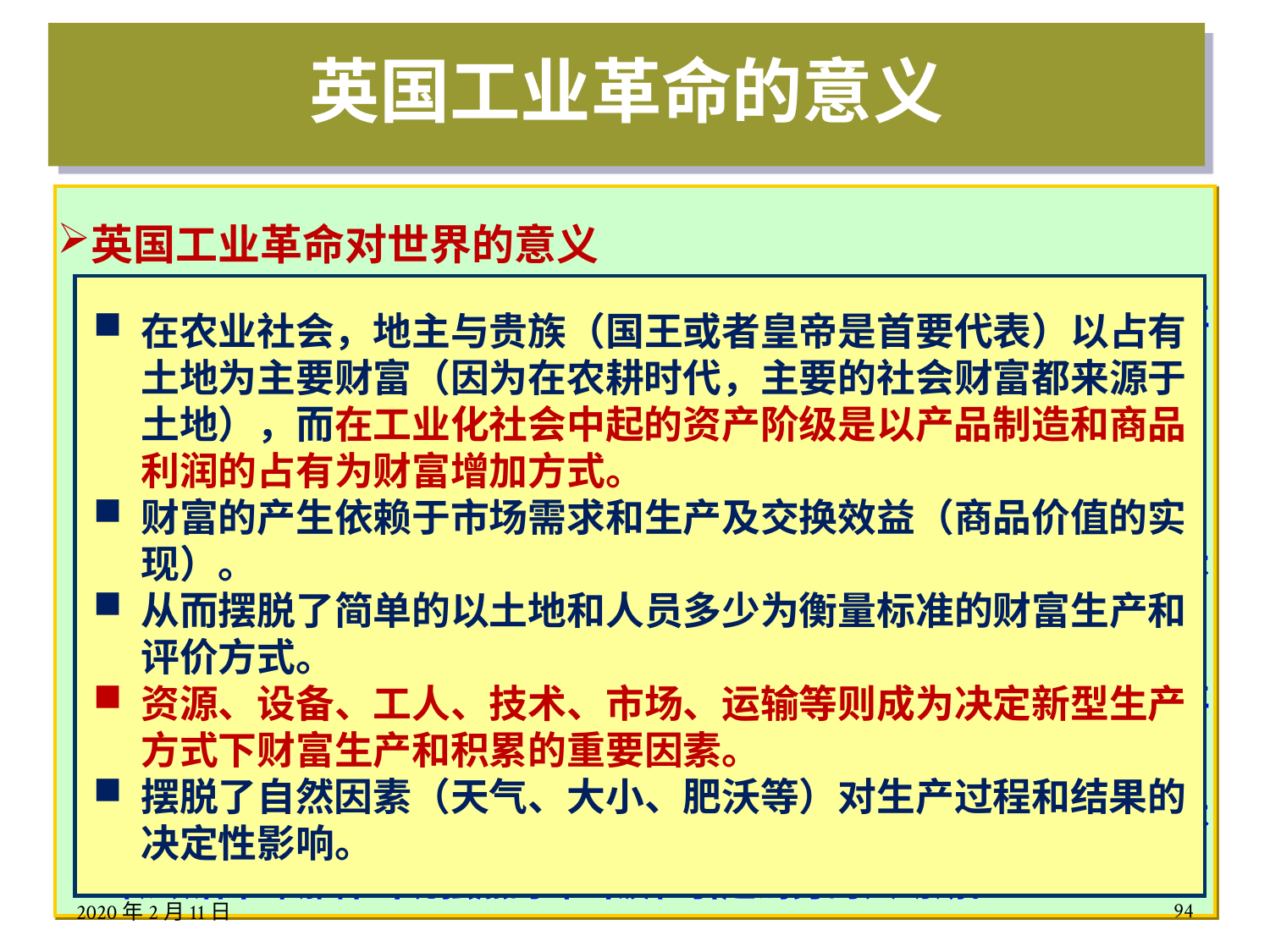

英国工业革命的意义
英国工业革命对世界的意义
工业革命是资本主义发展史上的一个重要阶段，实现了从传统农业社会转向现代工业社会的重要变革，对人类社会的演进产生了空前深刻的影响。
从生产技术方面，它使机器代替了手工劳动，工厂代替了工场。
促使欧美诸国先后实现工业化，由农业国变成工业国，为新生的资本主义制度奠定了坚实的物质基础，具有划时代的历史意义。
工业革命不仅是一次技术革命，也是一场深刻的社会变革，对人类社会的各个方面都产生了深刻的影响。
工业革命对社会的改造作用，常常超过了政治革命，只是在形式上不似政治革命那样出现强烈的冲击波和引起局势的大动荡。
在农业社会，地主与贵族（国王或者皇帝是首要代表）以占有土地为主要财富（因为在农耕时代，主要的社会财富都来源于土地），而在工业化社会中起的资产阶级是以产品制造和商品利润的占有为财富增加方式。
财富的产生依赖于市场需求和生产及交换效益（商品价值的实现）。
从而摆脱了简单的以土地和人员多少为衡量标准的财富生产和评价方式。
资源、设备、工人、技术、市场、运输等则成为决定新型生产方式下财富生产和积累的重要因素。
摆脱了自然因素（天气、大小、肥沃等）对生产过程和结果的决定性影响。
2020年2月11日
94